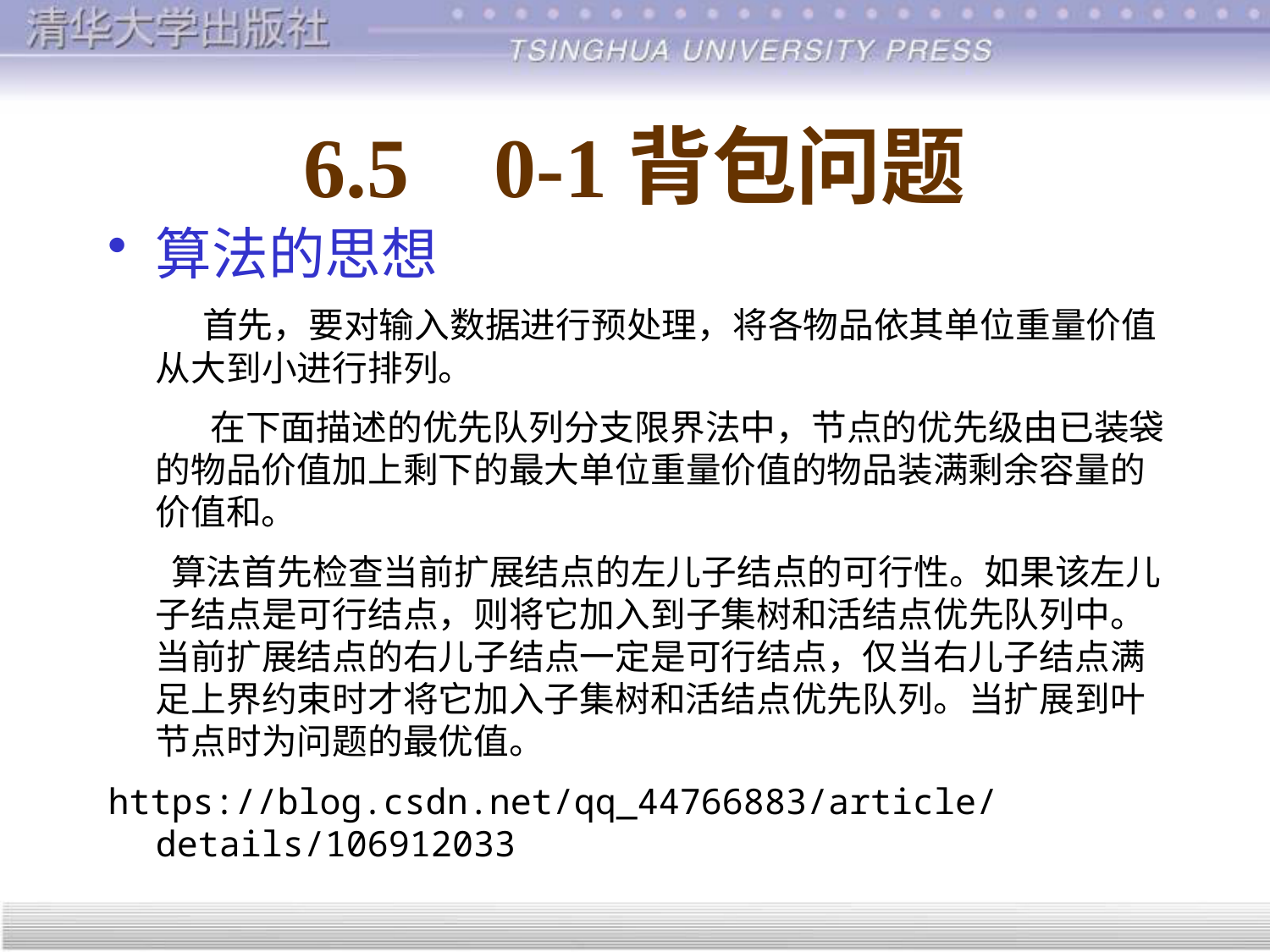

# 6.5    0-1背包问题
算法的思想
           首先，要对输入数据进行预处理，将各物品依其单位重量价值从大到小进行排列。
            在下面描述的优先队列分支限界法中，节点的优先级由已装袋的物品价值加上剩下的最大单位重量价值的物品装满剩余容量的价值和。
       算法首先检查当前扩展结点的左儿子结点的可行性。如果该左儿子结点是可行结点，则将它加入到子集树和活结点优先队列中。当前扩展结点的右儿子结点一定是可行结点，仅当右儿子结点满足上界约束时才将它加入子集树和活结点优先队列。当扩展到叶节点时为问题的最优值。
https://blog.csdn.net/qq_44766883/article/details/106912033
69